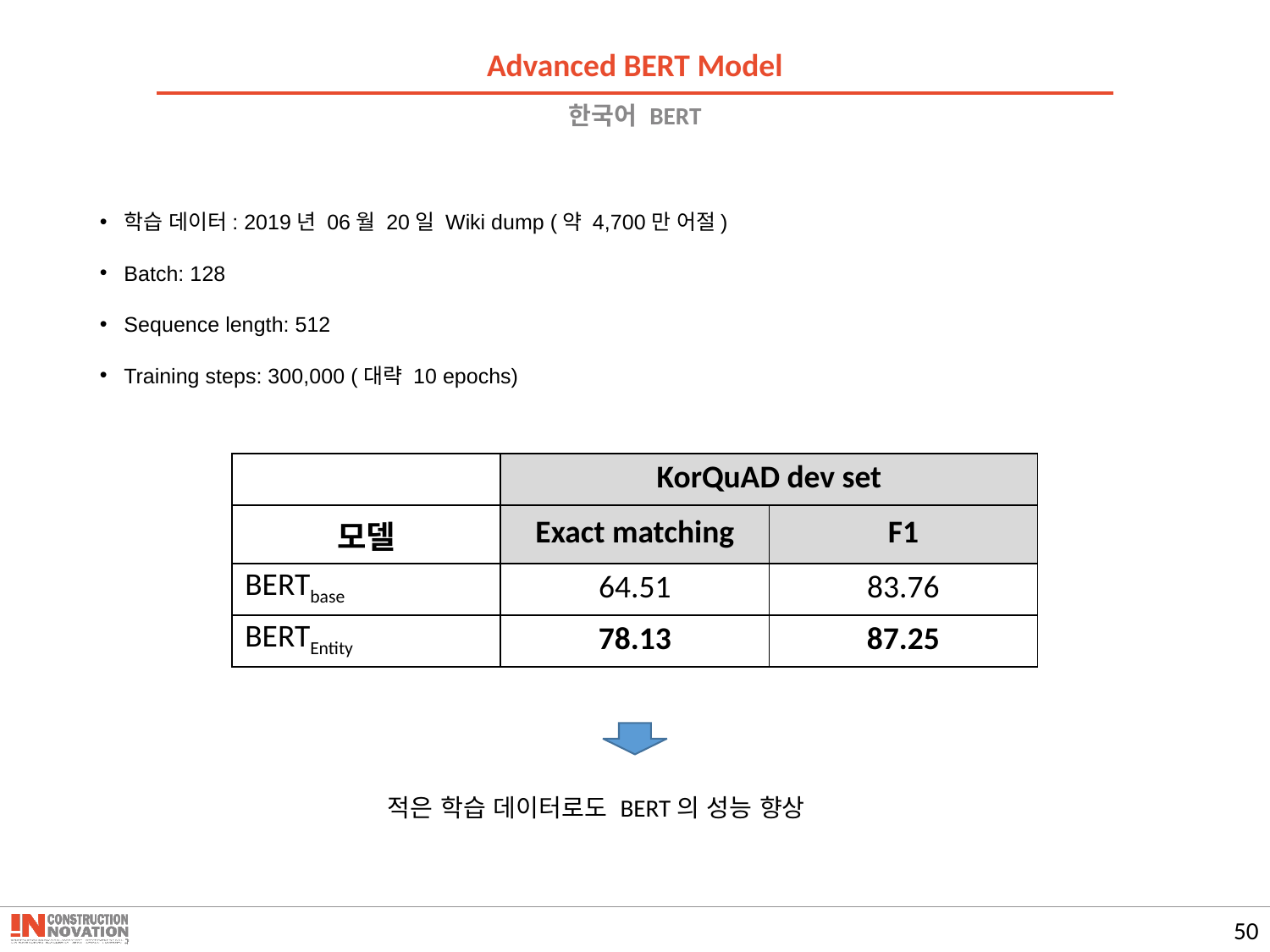

Advanced BERT Model
# 한국어 BERT

학습 데이터: 2019년 06월 20일 Wiki dump (약 4,700만 어절)
Batch: 128
Sequence length: 512
Training steps: 300,000 (대략 10 epochs)
|  | KorQuAD dev set |  |
| --- | --- | --- |
| 모델 | Exact matching | F1 |
| BERTbase | 64.51 | 83.76 |
| BERTEntity | 78.13 | 87.25 |

적은 학습 데이터로도 BERT의 성능 향상